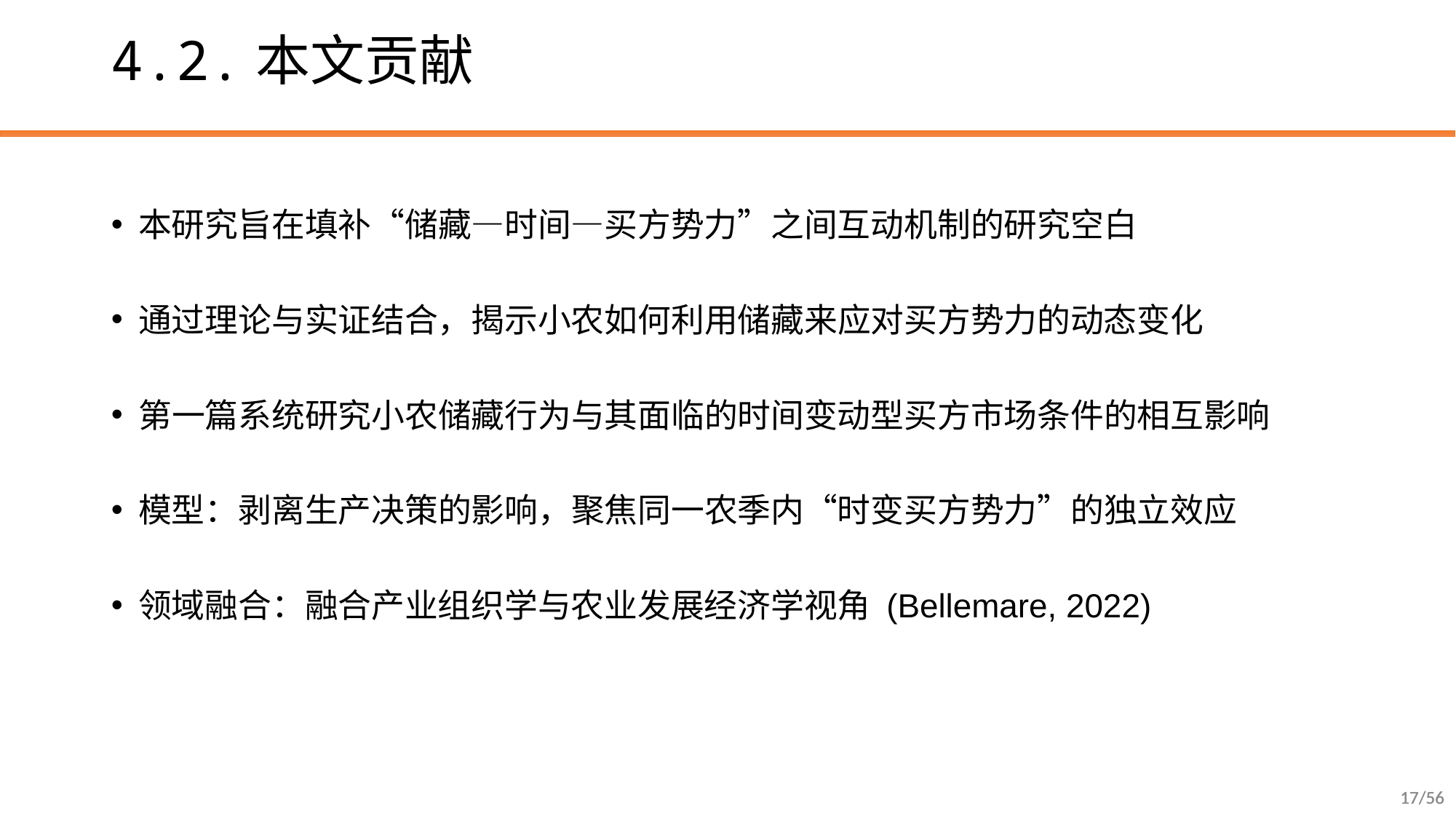

# 4.2.本文贡献
本研究旨在填补“储藏—时间—买方势力”之间互动机制的研究空白
通过理论与实证结合，揭示小农如何利用储藏来应对买方势力的动态变化
第一篇系统研究小农储藏行为与其面临的时间变动型买方市场条件的相互影响
模型：剥离生产决策的影响，聚焦同一农季内“时变买方势力”的独立效应
领域融合：融合产业组织学与农业发展经济学视角 (Bellemare, 2022)
17/56